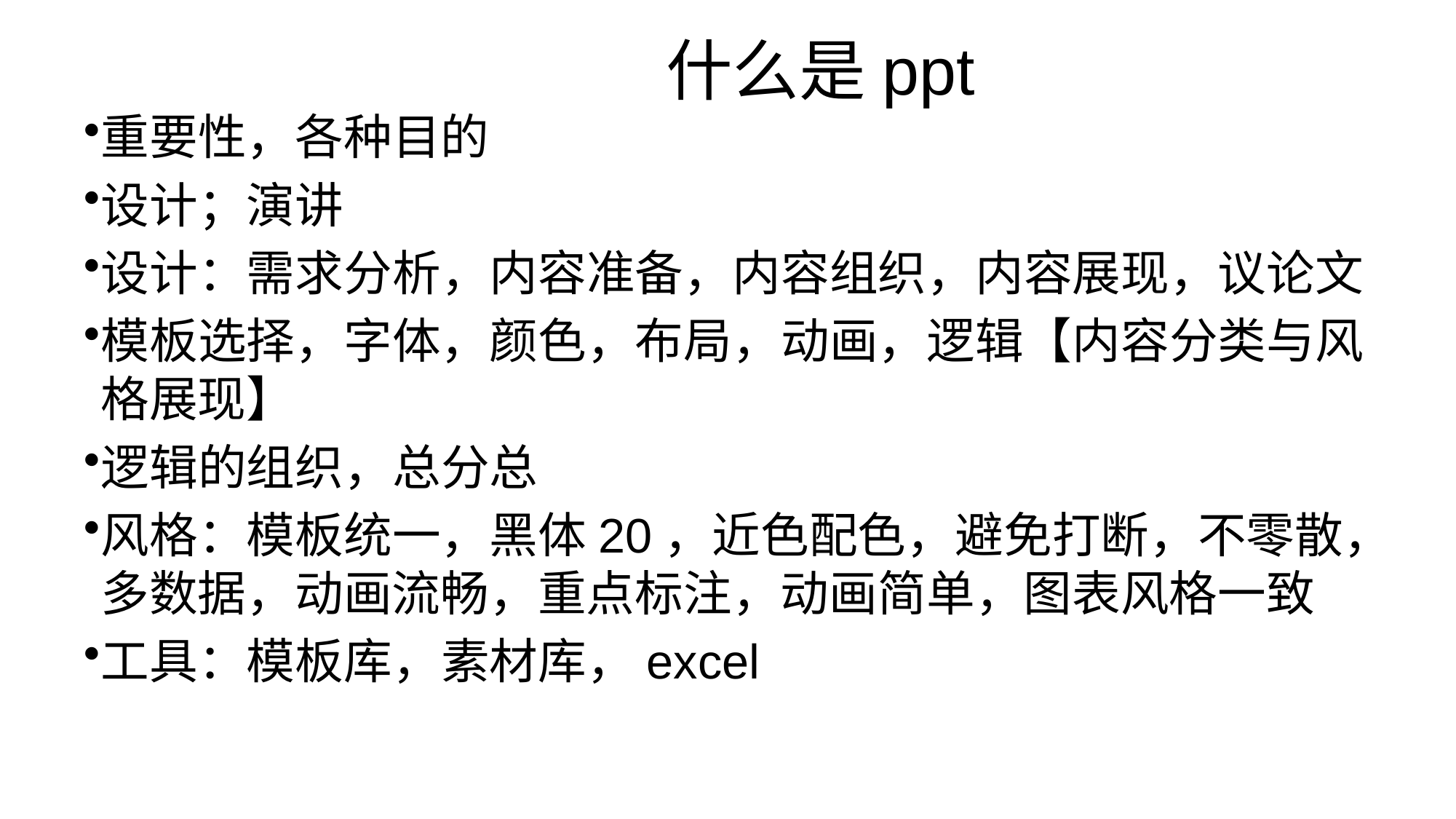

# 什么是ppt
重要性，各种目的
设计；演讲
设计：需求分析，内容准备，内容组织，内容展现，议论文
模板选择，字体，颜色，布局，动画，逻辑【内容分类与风格展现】
逻辑的组织，总分总
风格：模板统一，黑体20，近色配色，避免打断，不零散，多数据，动画流畅，重点标注，动画简单，图表风格一致
工具：模板库，素材库，excel